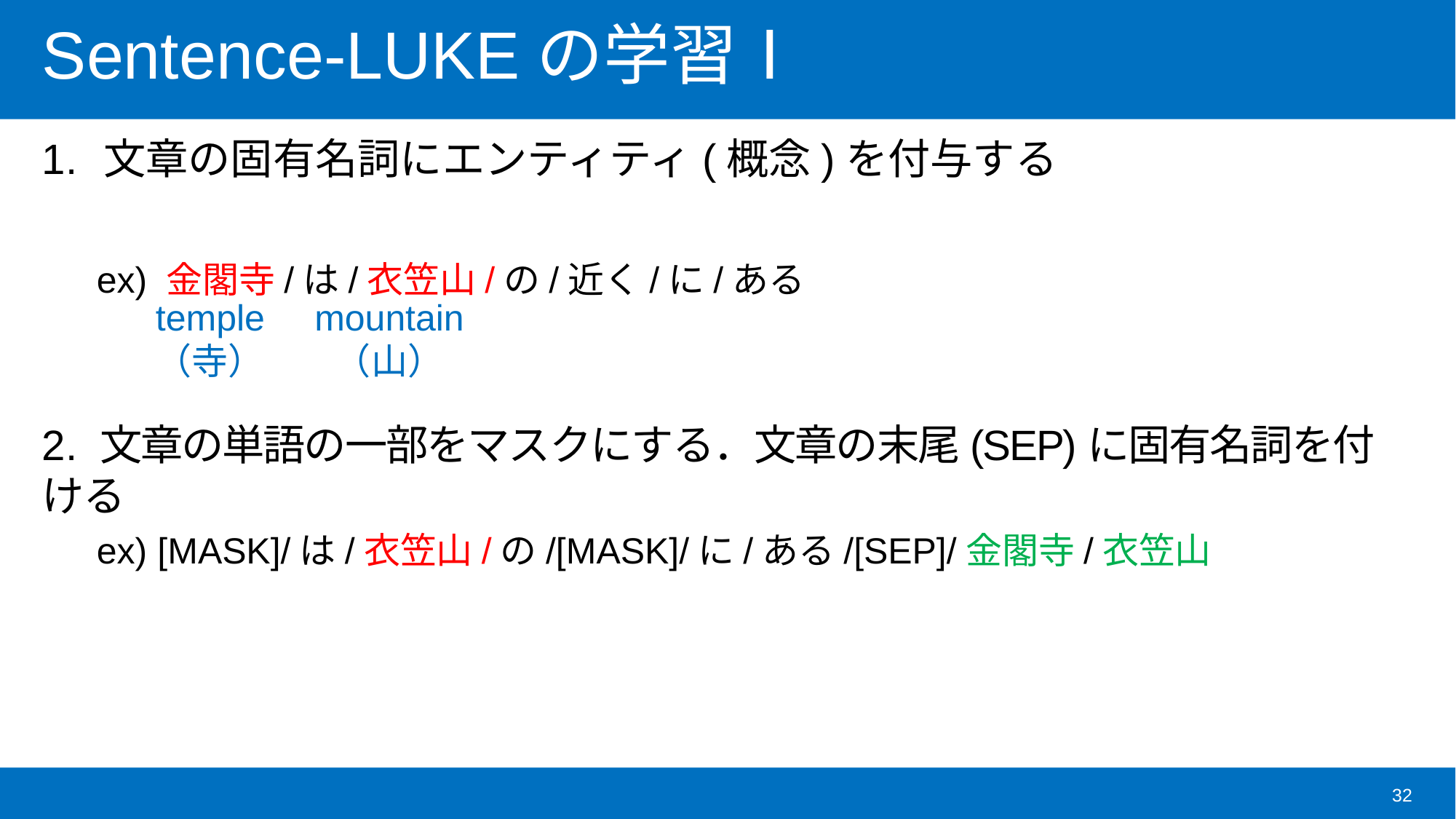

# Sentence-LUKEの学習Ⅰ
文章の固有名詞にエンティティ(概念)を付与する

ex) 金閣寺/は/衣笠山/の/近く/に/ある

2. 文章の単語の一部をマスクにする．文章の末尾(SEP)に固有名詞を付ける
ex) [MASK]/は/衣笠山/の/[MASK]/に/ある/[SEP]/金閣寺/衣笠山
temple
（寺）
mountain
（山）
32